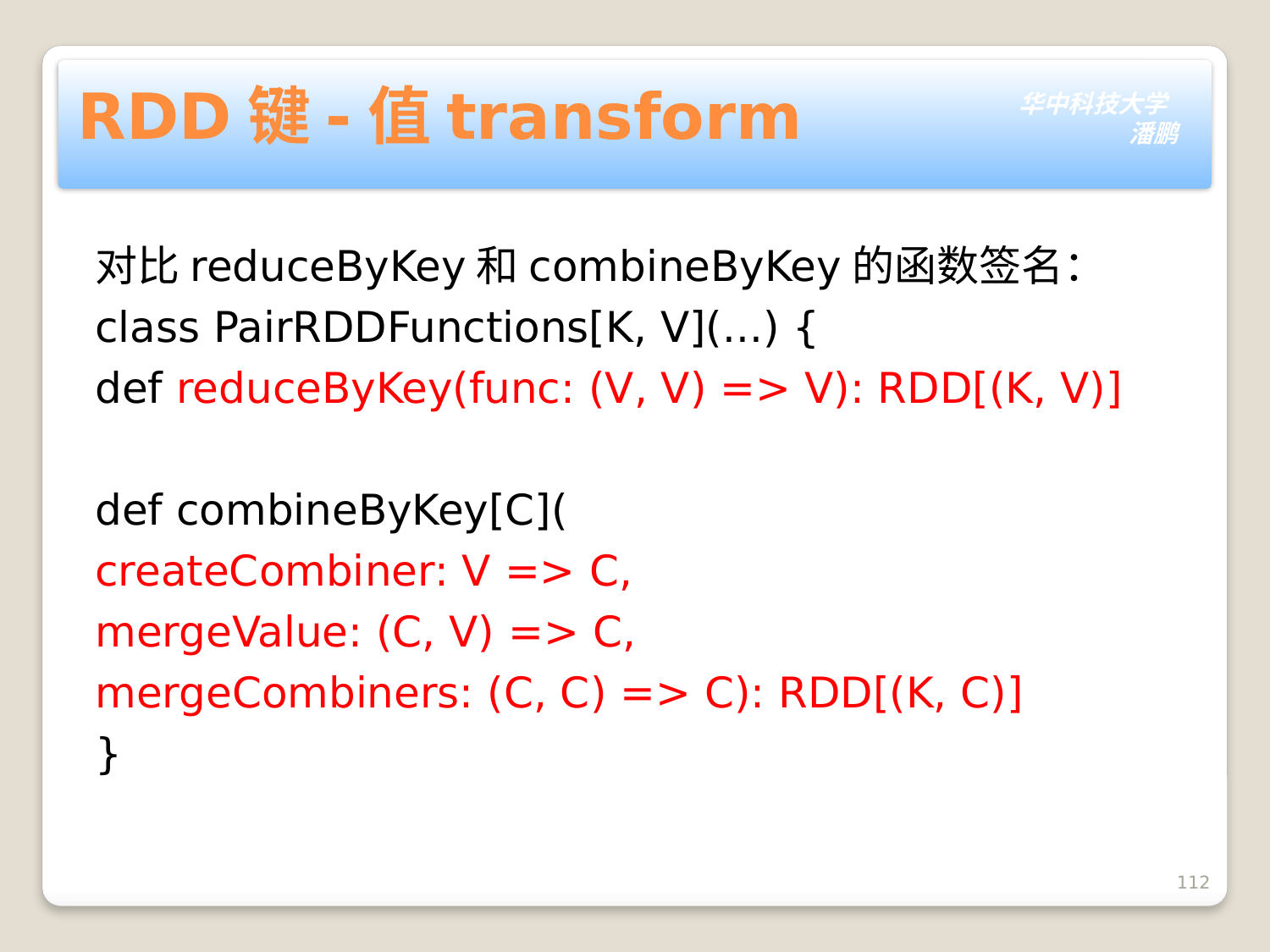

# RDD键-值transform
对比reduceByKey和combineByKey的函数签名：
class PairRDDFunctions[K, V](...) {
def reduceByKey(func: (V, V) => V): RDD[(K, V)]
def combineByKey[C](
createCombiner: V => C,
mergeValue: (C, V) => C,
mergeCombiners: (C, C) => C): RDD[(K, C)]
}
112